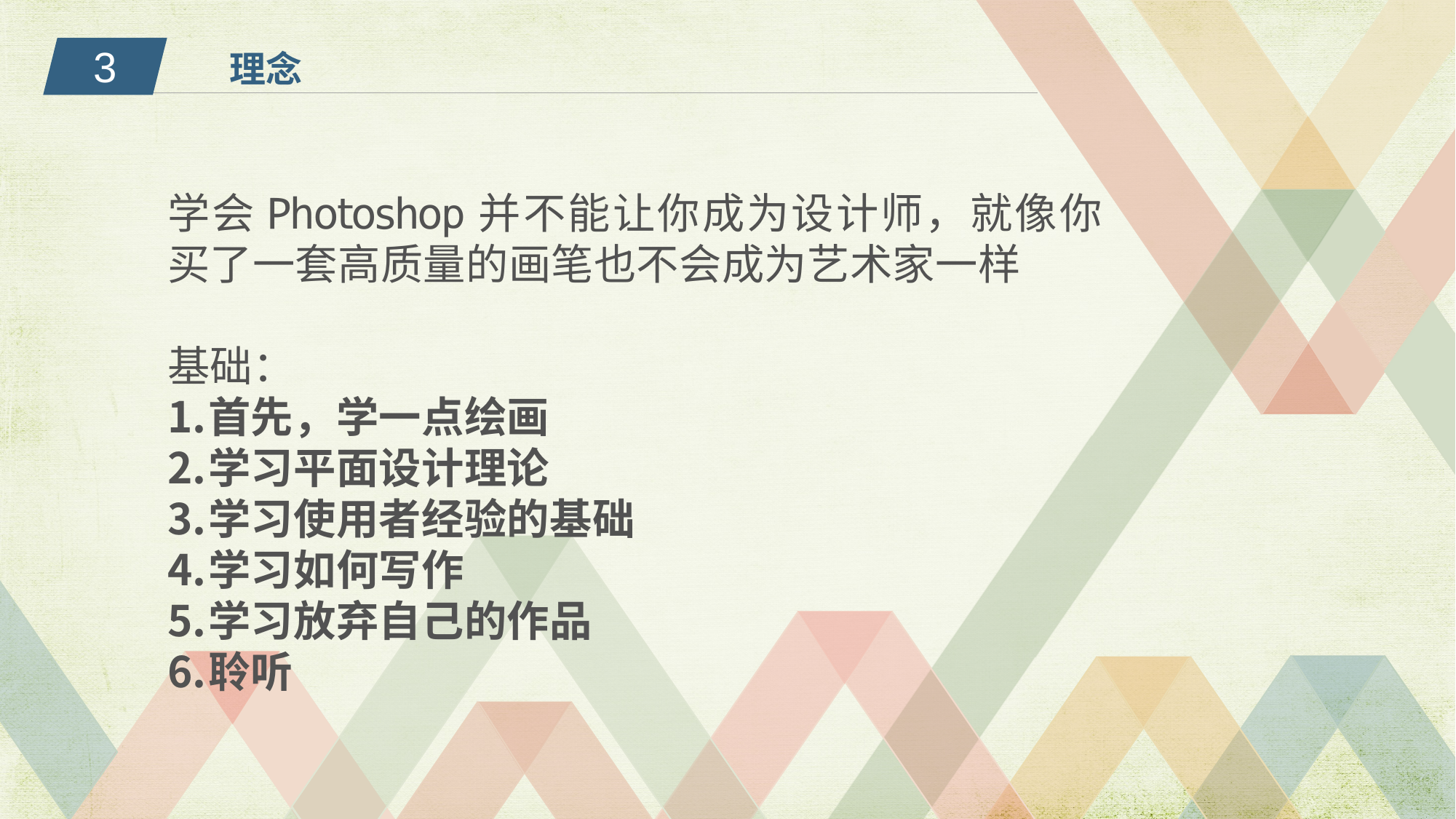

3

理念

学会Photoshop并不能让你成为设计师，就像你买了一套高质量的画笔也不会成为艺术家一样

基础：
首先，学一点绘画
学习平面设计理论
学习使用者经验的基础
学习如何写作
学习放弃自己的作品
聆听